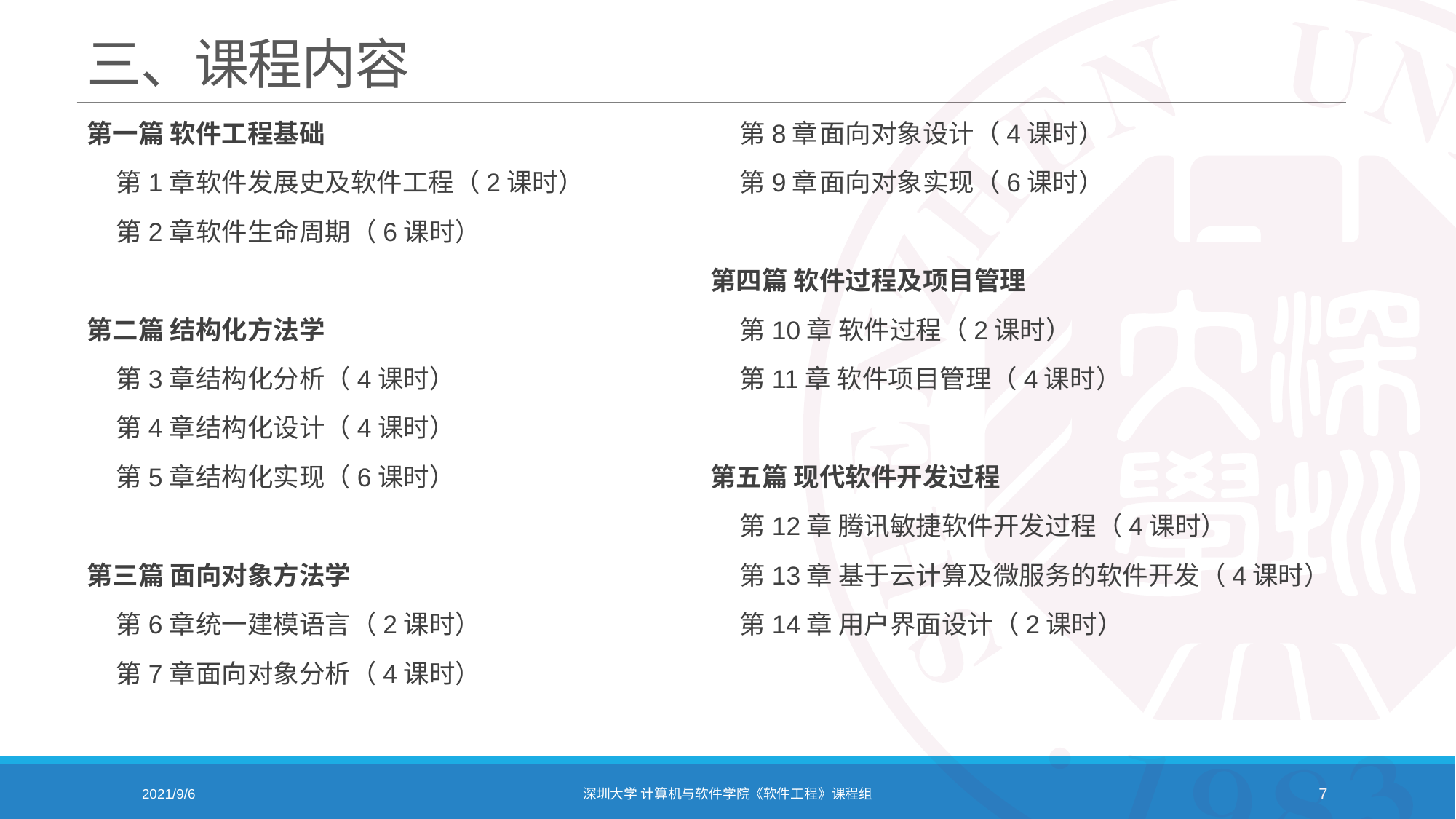

# 三、课程内容
第一篇 软件工程基础
    第1章	软件发展史及软件工程（2课时）
    第2章	软件生命周期（6课时）

第二篇 结构化方法学
    第3章	结构化分析（4课时）
    第4章	结构化设计（4课时）
    第5章	结构化实现（6课时）

第三篇 面向对象方法学
    第6章	统一建模语言（2课时）
    第7章	面向对象分析（4课时）

    第8章	面向对象设计（4课时）
    第9章	面向对象实现（6课时）

第四篇 软件过程及项目管理
    第10章 软件过程（2课时）
    第11章 软件项目管理（4课时）

第五篇 现代软件开发过程
    第12章 腾讯敏捷软件开发过程（4课时）
    第13章 基于云计算及微服务的软件开发（4课时）
    第14章 用户界面设计（2课时）
2021/9/6
深圳大学 计算机与软件学院《软件工程》课程组
7